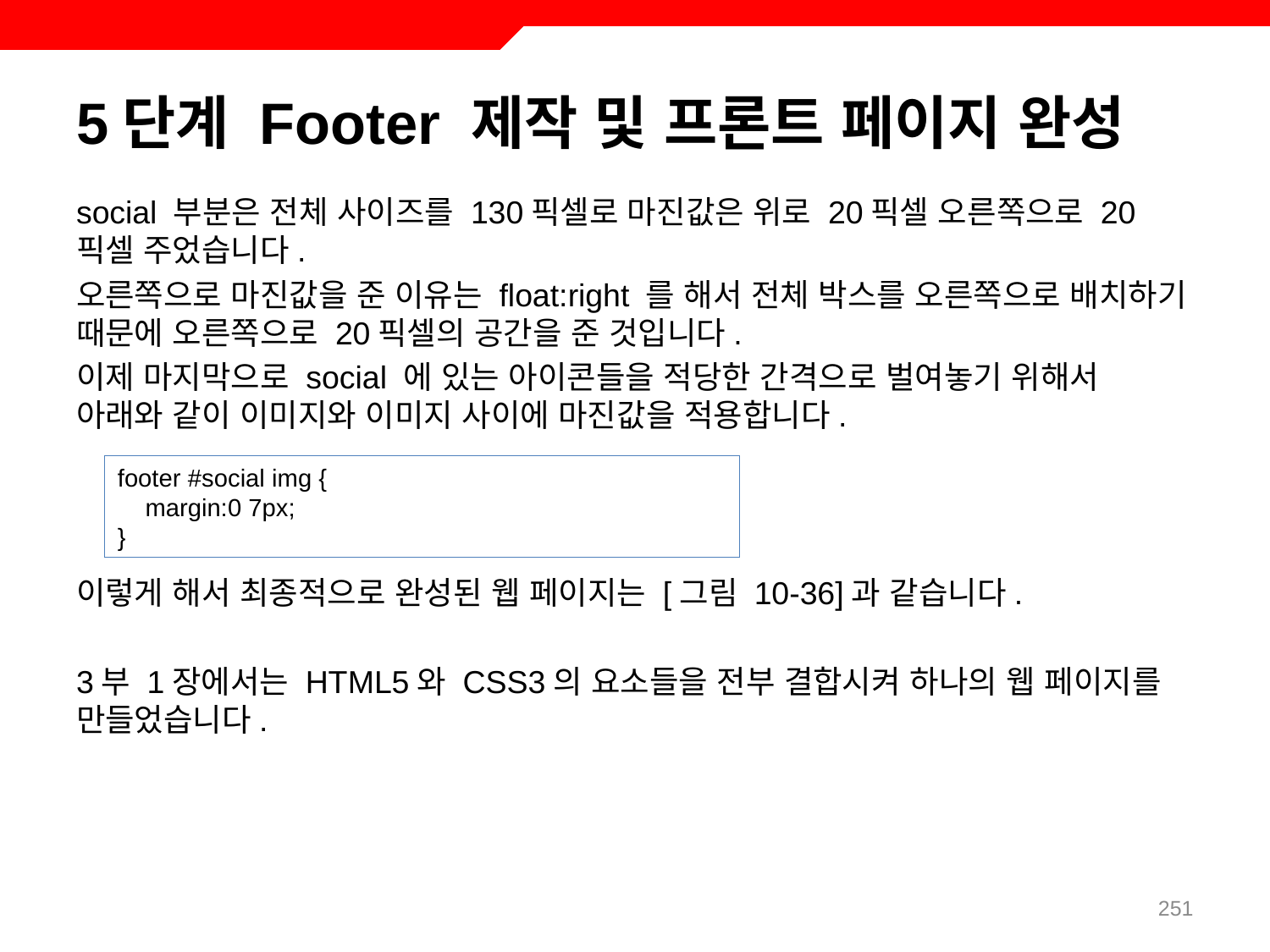

# 5단계 Footer 제작 및 프론트 페이지 완성
social 부분은 전체 사이즈를 130픽셀로 마진값은 위로 20픽셀 오른쪽으로 20픽셀 주었습니다.
오른쪽으로 마진값을 준 이유는 float:right 를 해서 전체 박스를 오른쪽으로 배치하기 때문에 오른쪽으로 20픽셀의 공간을 준 것입니다.
이제 마지막으로 social 에 있는 아이콘들을 적당한 간격으로 벌여놓기 위해서 아래와 같이 이미지와 이미지 사이에 마진값을 적용합니다.

이렇게 해서 최종적으로 완성된 웹 페이지는 [그림 10-36]과 같습니다.

3부 1장에서는 HTML5와 CSS3의 요소들을 전부 결합시켜 하나의 웹 페이지를 만들었습니다.
footer #social img {
    margin:0 7px;
}
251